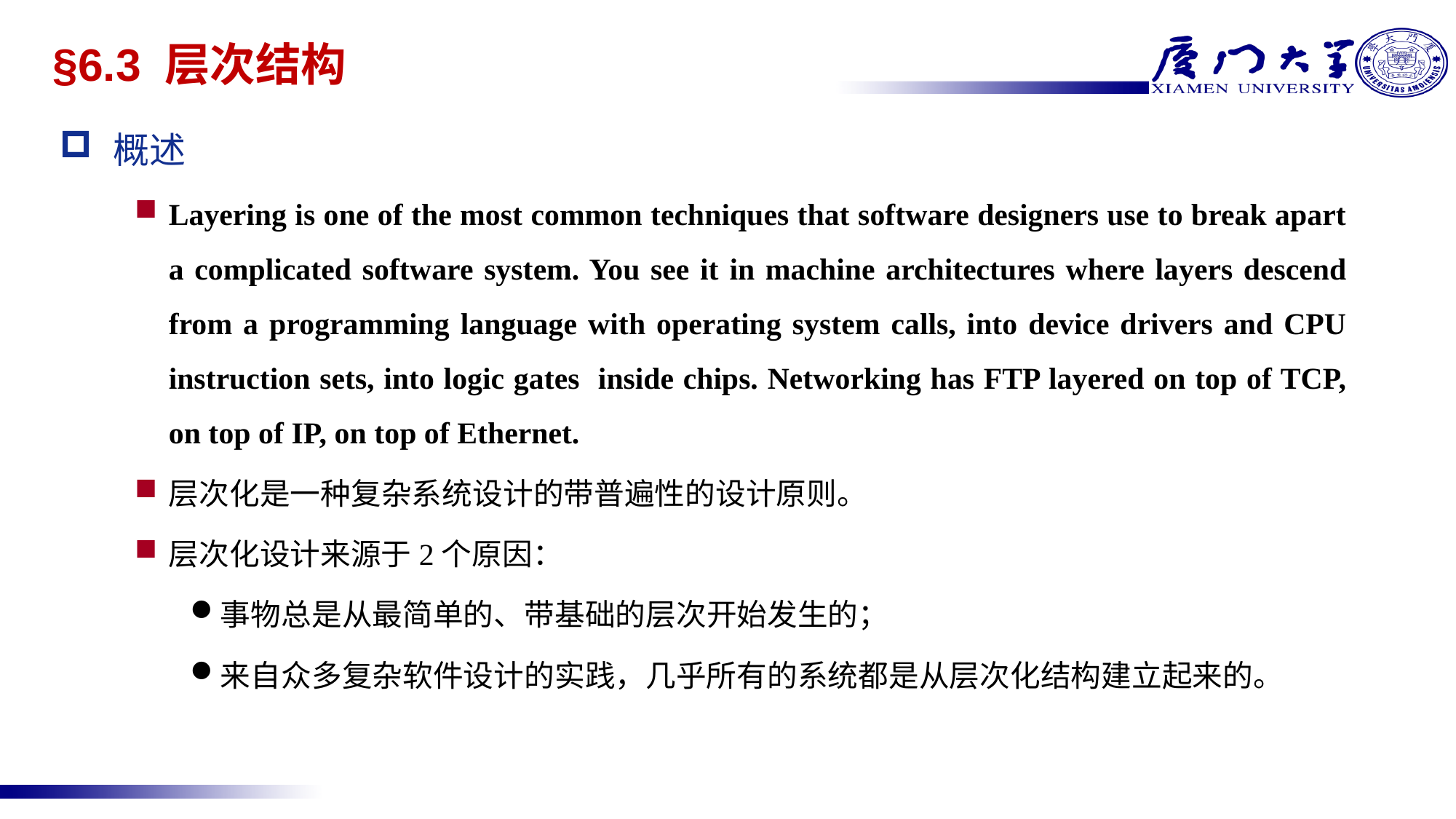

# §6.3 层次结构
概述
Layering is one of the most common techniques that software designers use to break apart a complicated software system. You see it in machine architectures where layers descend from a programming language with operating system calls, into device drivers and CPU instruction sets, into logic gates  inside chips. Networking has FTP layered on top of TCP, on top of IP, on top of Ethernet.
层次化是一种复杂系统设计的带普遍性的设计原则。
层次化设计来源于2个原因：
事物总是从最简单的、带基础的层次开始发生的；
来自众多复杂软件设计的实践，几乎所有的系统都是从层次化结构建立起来的。